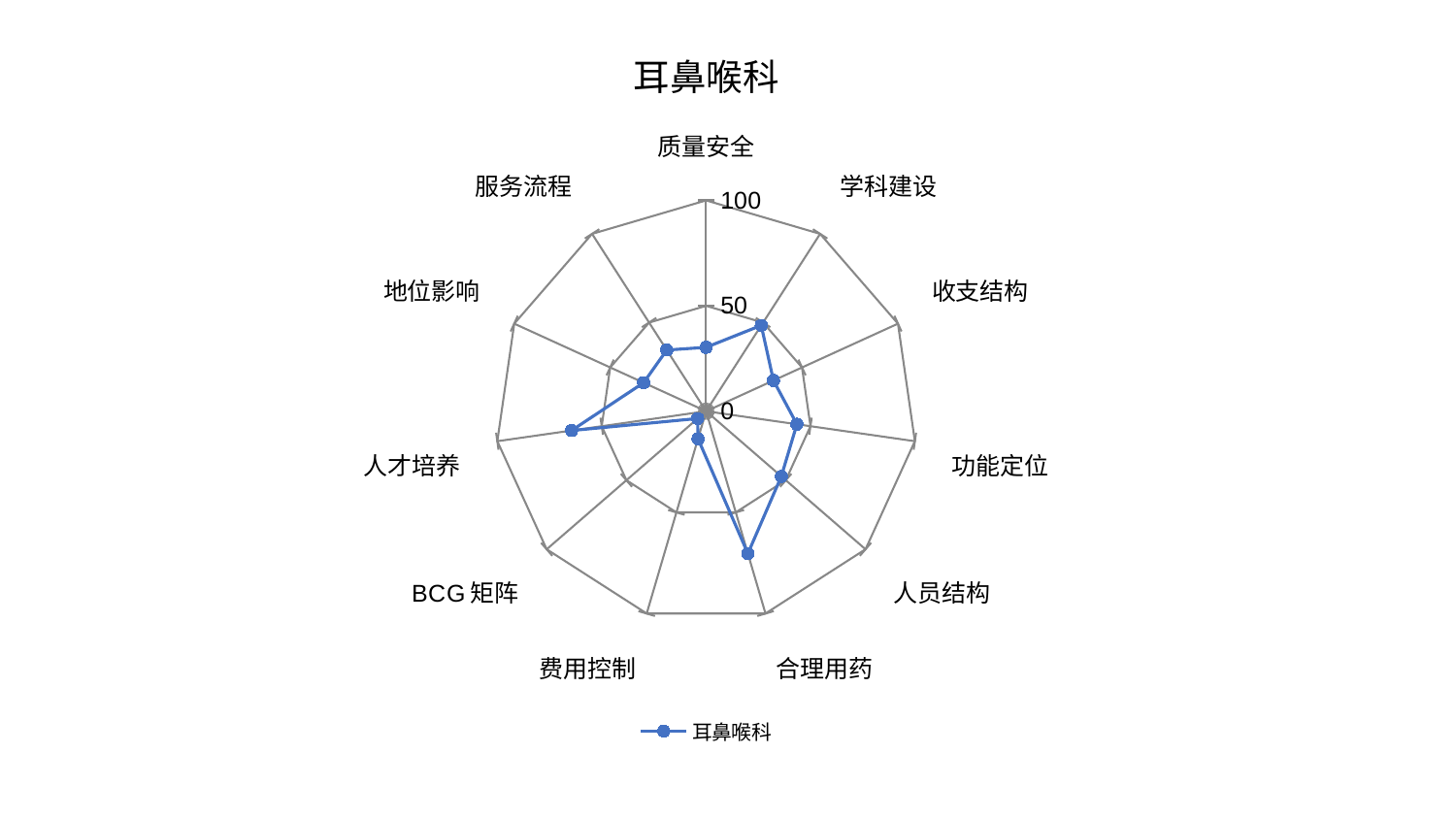

### Chart: 耳鼻喉科

| Category | 耳鼻喉科 |
|---|---|
| 质量安全 | 30.311695309853654 |
| 学科建设 | 48.396671607683174 |
| 收支结构 | 35.126617351754405 |
| 功能定位 | 43.4947876067789 |
| 人员结构 | 47.201327658590074 |
| 合理用药 | 70.33026116165905 |
| 费用控制 | 13.638629139632393 |
| BCG矩阵 | 5.31089910626712 |
| 人才培养 | 64.45368229656556 |
| 地位影响 | 32.58553695918882 |
| 服务流程 | 34.52271911691868 |
129